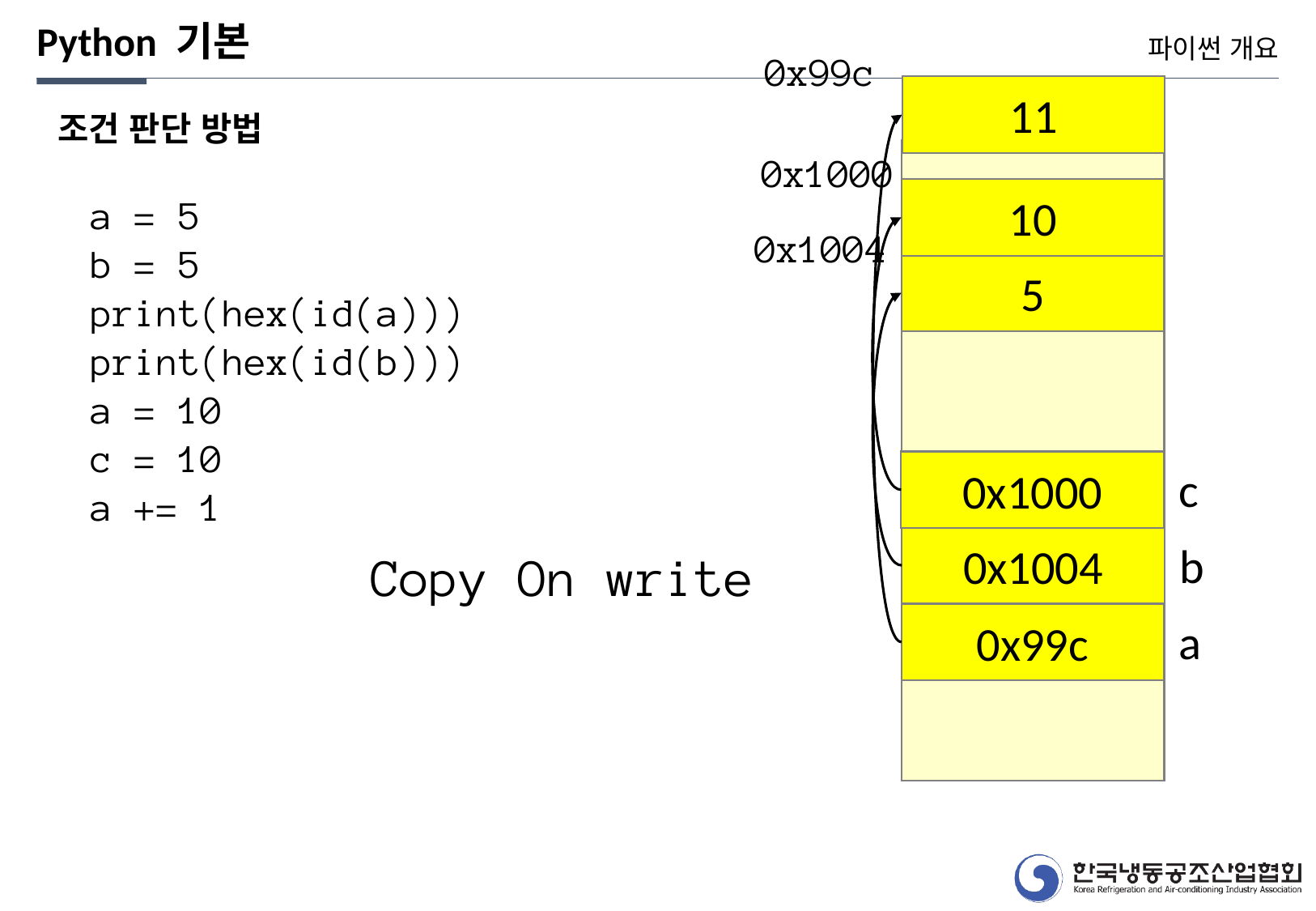

Python 기본
파이썬 개요
0x99c
11
조건 판단 방법

0x1000
10
a = 5
b = 5
print(hex(id(a)))
print(hex(id(b)))
a = 10
c = 10
a += 1
0x1004
5
0x1000
c
0x1004
b
Copy On write
0x99c
a